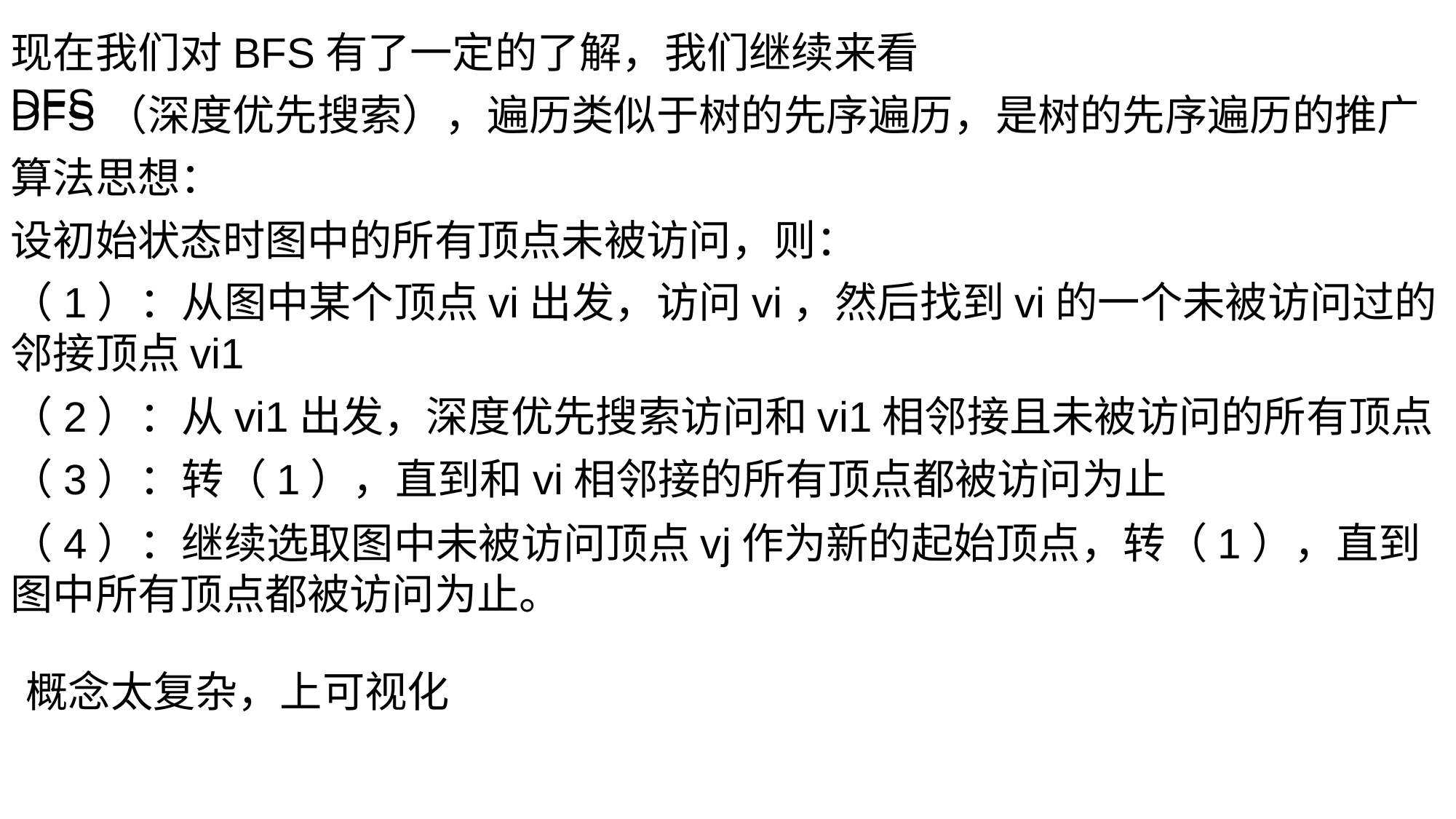

现在我们对BFS有了一定的了解，我们继续来看DFS
DFS（深度优先搜索），遍历类似于树的先序遍历，是树的先序遍历的推广
算法思想：
设初始状态时图中的所有顶点未被访问，则：
（1）：从图中某个顶点vi出发，访问vi，然后找到vi的一个未被访问过的邻接顶点vi1
（2）：从vi1出发，深度优先搜索访问和vi1相邻接且未被访问的所有顶点
（3）：转（1），直到和vi相邻接的所有顶点都被访问为止
（4）：继续选取图中未被访问顶点vj作为新的起始顶点，转（1），直到图中所有顶点都被访问为止。
概念太复杂，上可视化